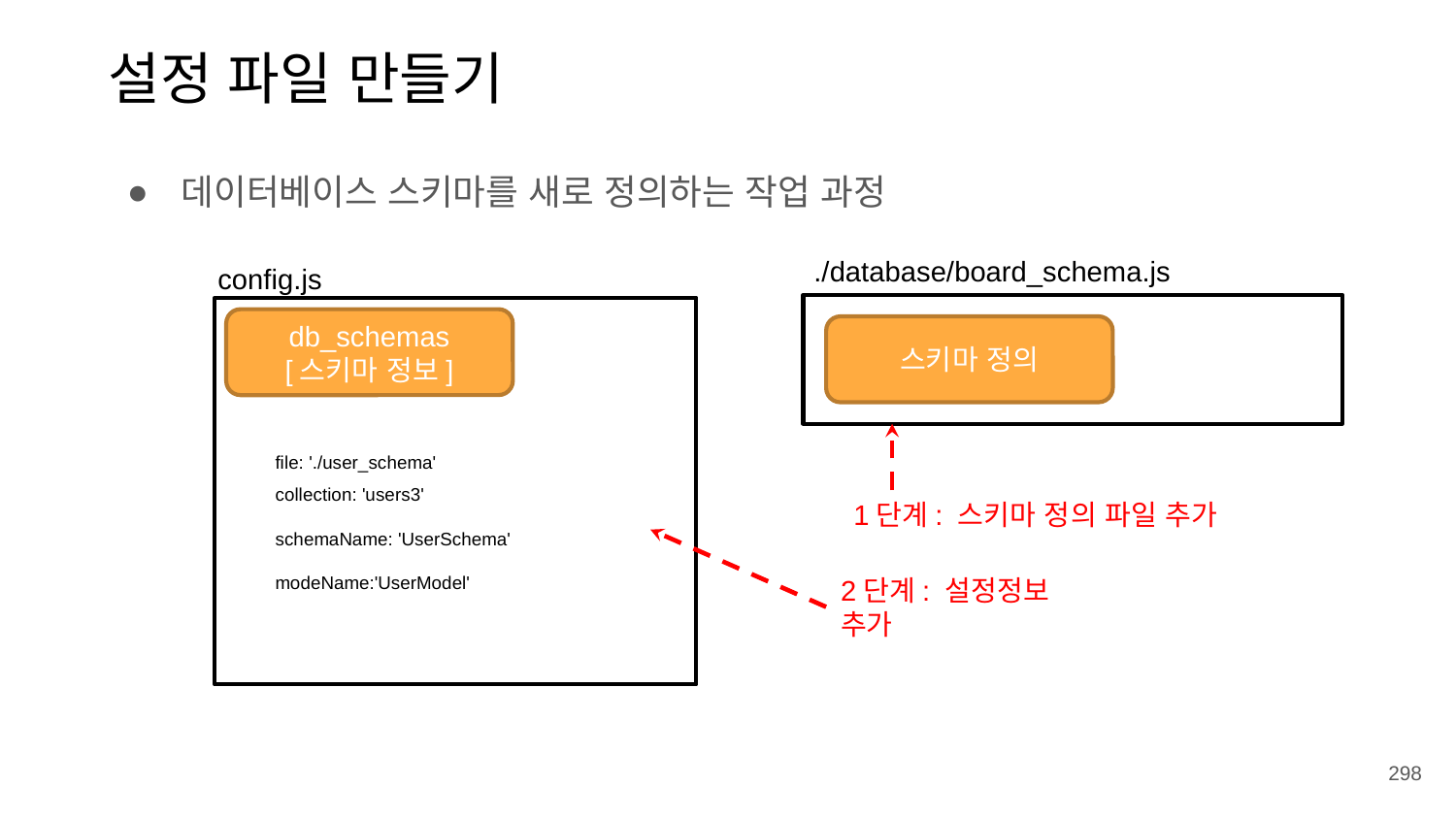

설정 파일 만들기
데이터베이스 스키마를 새로 정의하는 작업 과정
./database/board_schema.js
config.js

db_schemas
[스키마 정보]
스키마 정의
| file: './user\_schema' |
| --- |
| collection: 'users3' |
| schemaName: 'UserSchema' |
| modeName:'UserModel' |
1단계: 스키마 정의 파일 추가
2단계: 설정정보 추가
298